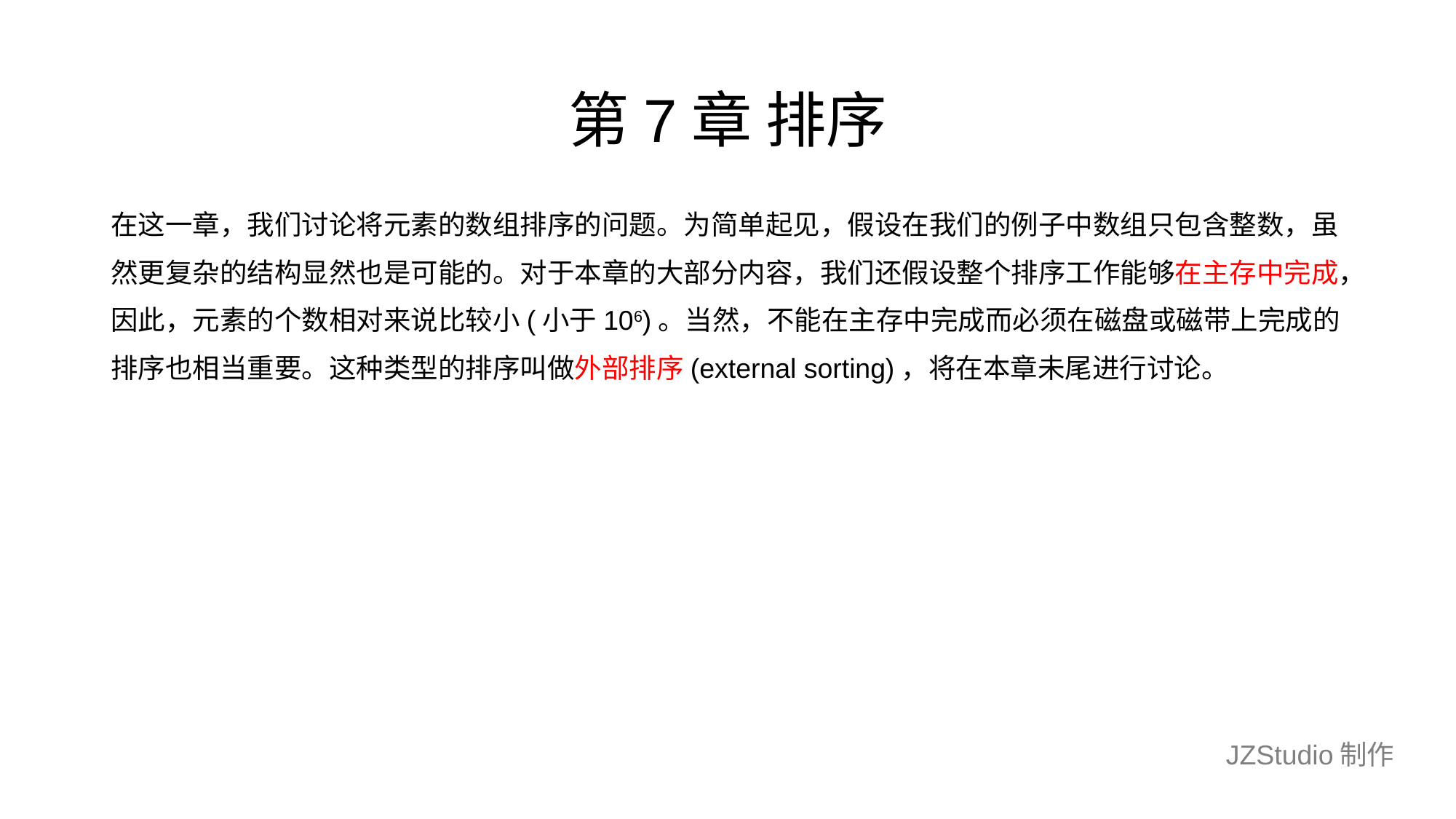

# 第7章 排序
在这一章，我们讨论将元素的数组排序的问题。为简单起见，假设在我们的例子中数组只包含整数，虽
然更复杂的结构显然也是可能的。对于本章的大部分内容，我们还假设整个排序工作能够在主存中完成，
因此，元素的个数相对来说比较小(小于106)。当然，不能在主存中完成而必须在磁盘或磁带上完成的
排序也相当重要。这种类型的排序叫做外部排序(external sorting)，将在本章未尾进行讨论。